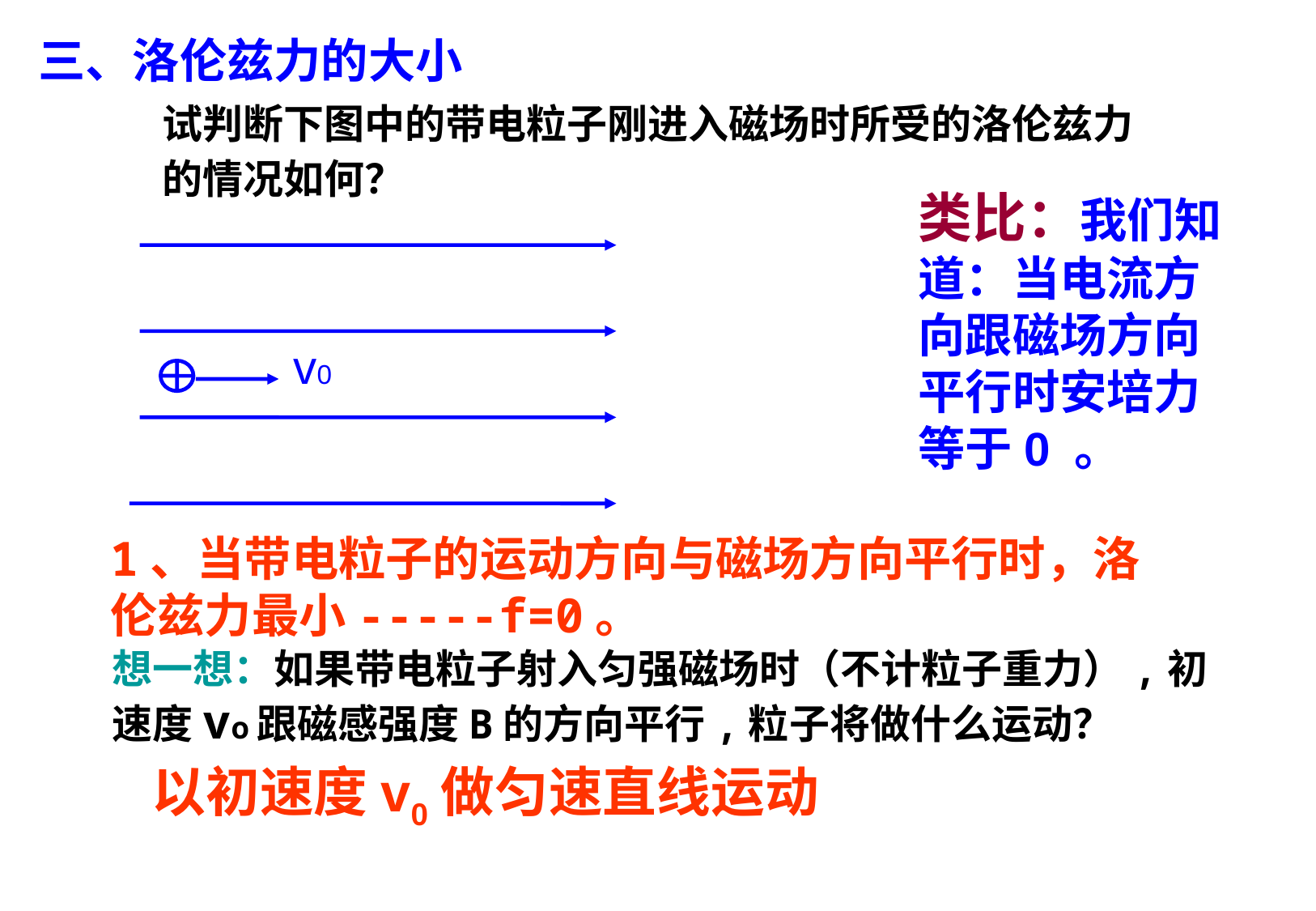

三、洛伦兹力的大小
试判断下图中的带电粒子刚进入磁场时所受的洛伦兹力的情况如何？

类比：我们知道：当电流方向跟磁场方向平行时安培力等于0 。

v0

1、当带电粒子的运动方向与磁场方向平行时，洛伦兹力最小-----f=0。
想一想：如果带电粒子射入匀强磁场时（不计粒子重力）,初速度vo跟磁感强度B的方向平行,粒子将做什么运动？
以初速度v0做匀速直线运动